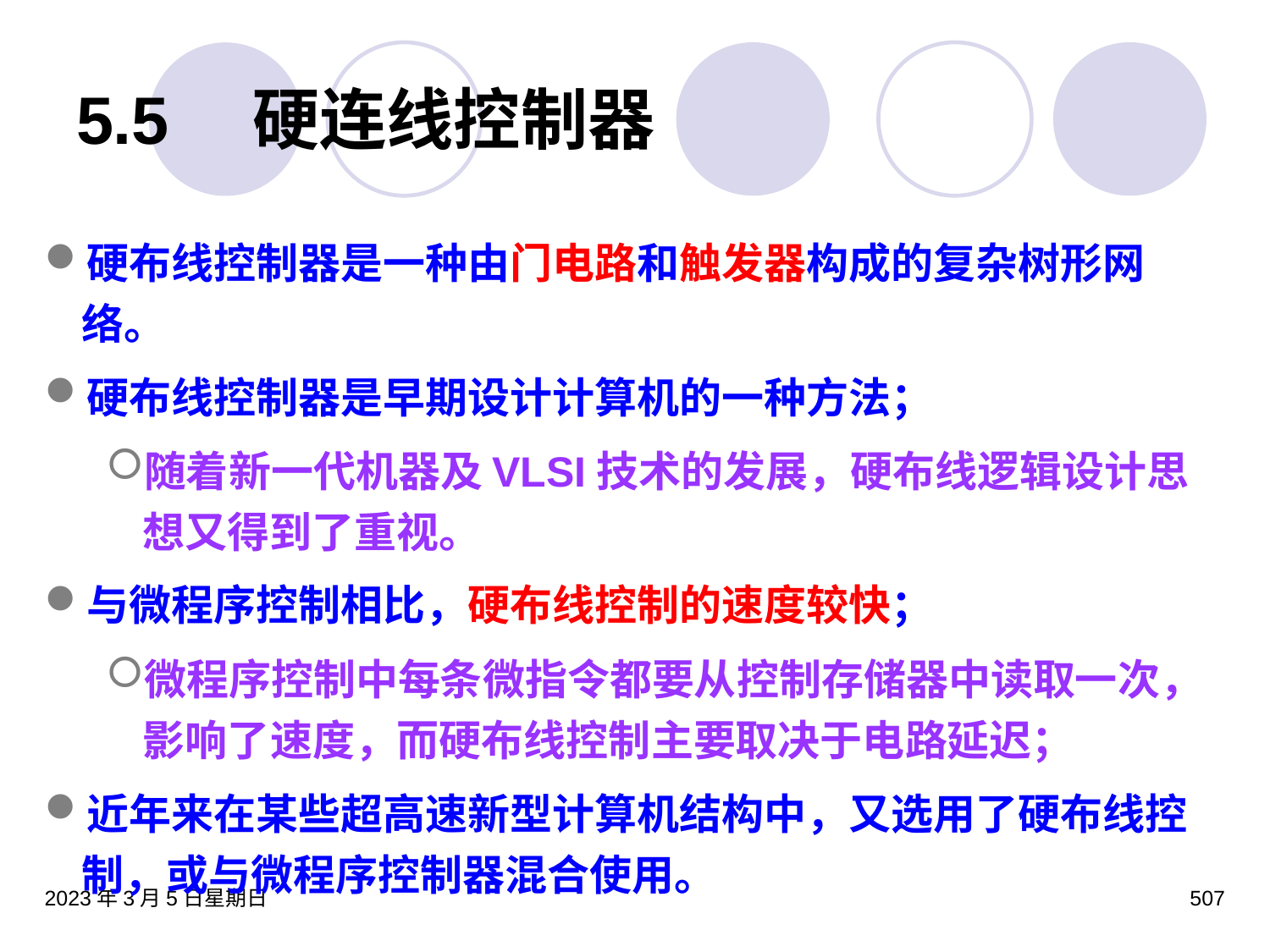

# 5.5　硬连线控制器
硬布线控制器是一种由门电路和触发器构成的复杂树形网络。
硬布线控制器是早期设计计算机的一种方法；
随着新一代机器及VLSI技术的发展，硬布线逻辑设计思想又得到了重视。
与微程序控制相比，硬布线控制的速度较快；
微程序控制中每条微指令都要从控制存储器中读取一次，影响了速度，而硬布线控制主要取决于电路延迟；
近年来在某些超高速新型计算机结构中，又选用了硬布线控制，或与微程序控制器混合使用。
2023年3月5日星期日
507